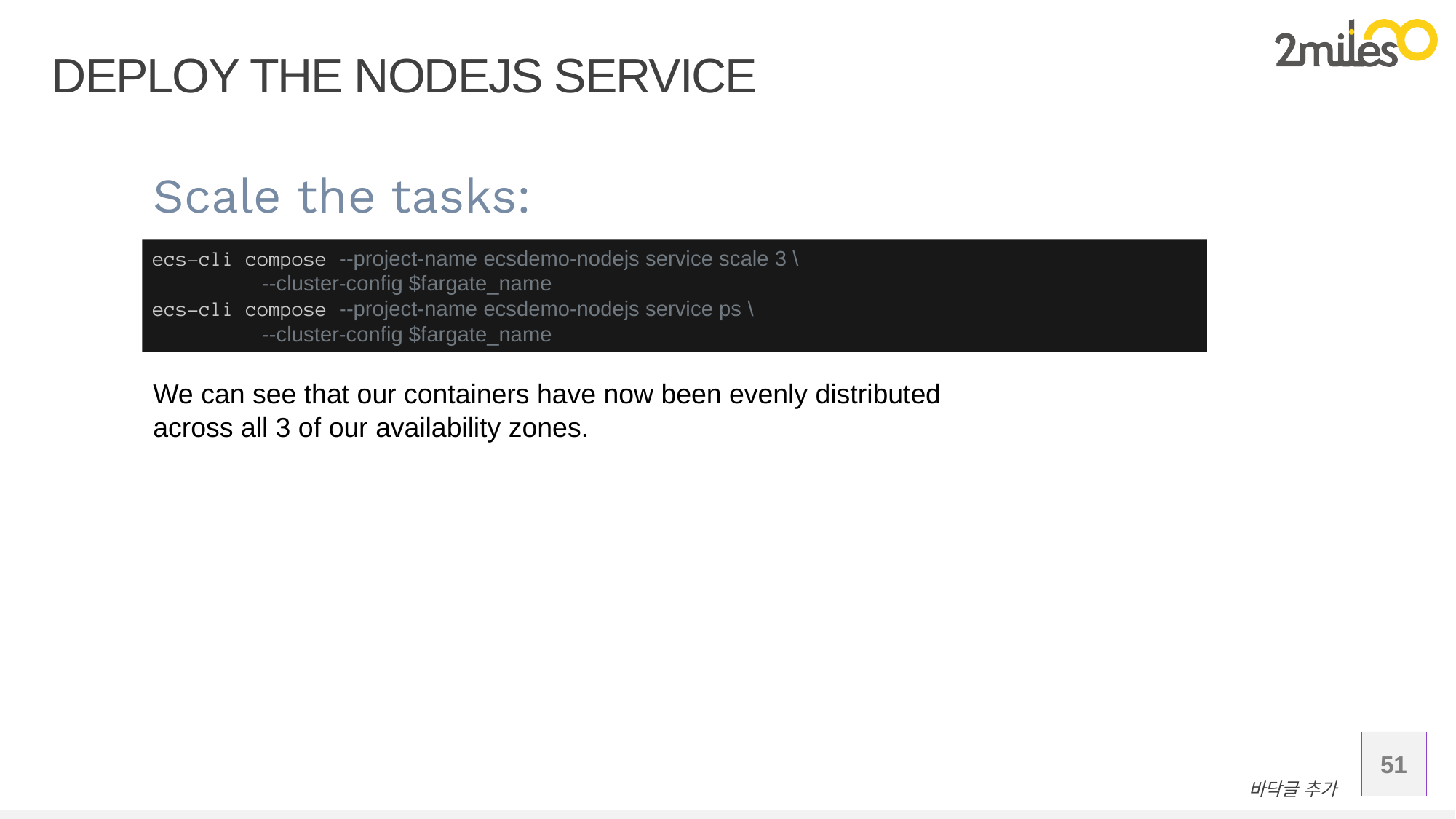

# Deploy the NodeJS Service
Scale the tasks:
ecs-cli compose --project-name ecsdemo-nodejs service scale 3 \
	--cluster-config $fargate_name
ecs-cli compose --project-name ecsdemo-nodejs service ps \
	--cluster-config $fargate_name
We can see that our containers have now been evenly distributed across all 3 of our availability zones.
51
바닥글 추가